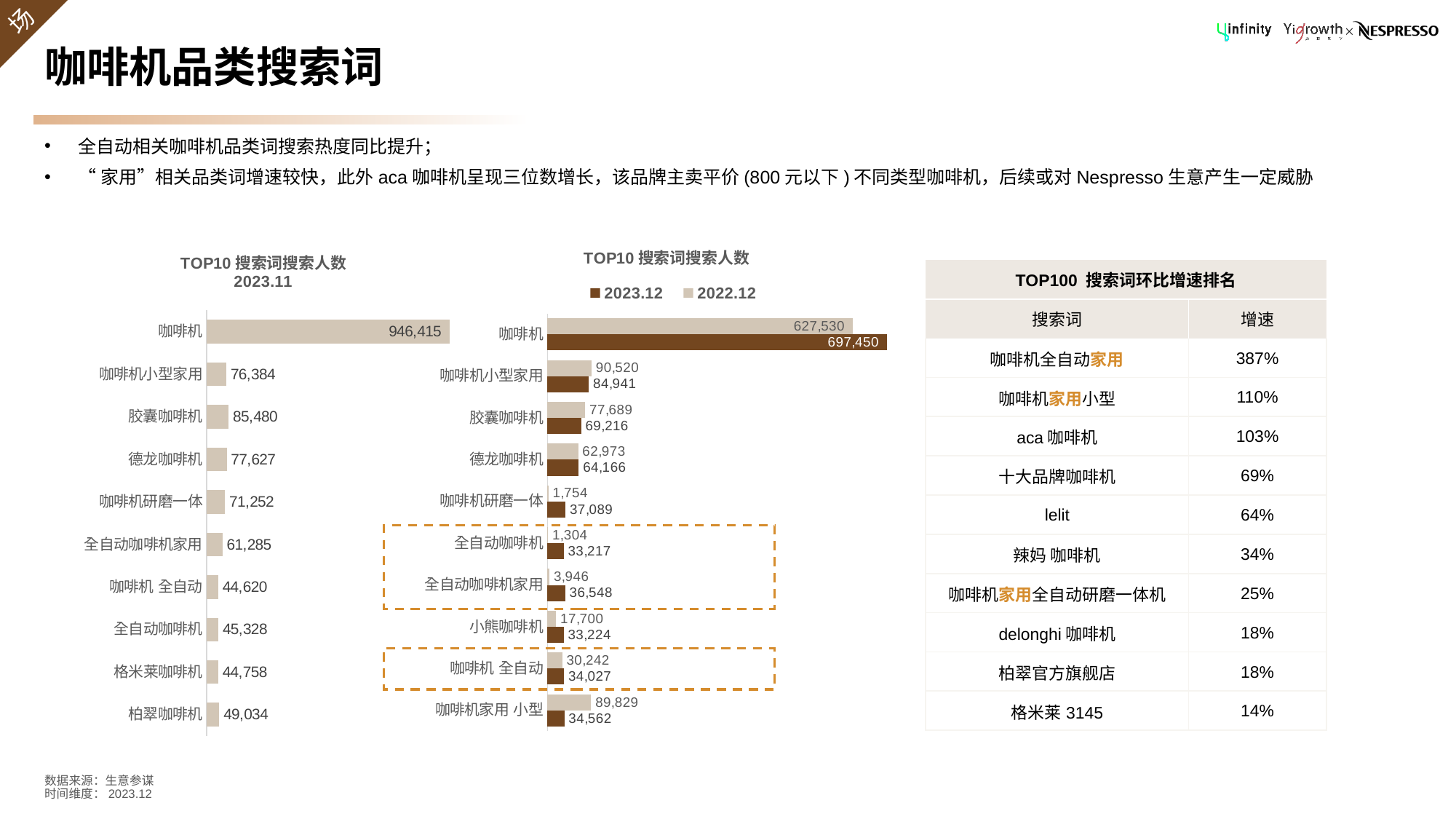

# 咖啡机品类搜索词
全自动相关咖啡机品类词搜索热度同比提升；
“家用”相关品类词增速较快，此外aca咖啡机呈现三位数增长，该品牌主卖平价(800元以下)不同类型咖啡机，后续或对Nespresso生意产生一定威胁

### Chart: TOP10搜索词搜索人数

| Category | 2022.12 | 2023.12 |
|---|---|---|
| 咖啡机 | 627530.0 | 697450.0 |
| 咖啡机小型家用 | 90520.0 | 84941.0 |
| 胶囊咖啡机 | 77689.0 | 69216.0 |
| 德龙咖啡机 | 62973.0 | 64166.0 |
| 咖啡机研磨一体 | 1754.0 | 37089.0 |
| 全自动咖啡机 | 1304.0 | 33217.0 |
| 全自动咖啡机家用 | 3946.0 | 36548.0 |
| 小熊咖啡机 | 17700.0 | 33224.0 |
| 咖啡机 全自动 | 30242.0 | 34027.0 |
| 咖啡机家用 小型 | 89829.0 | 34562.0 |

### Chart: TOP10搜索词搜索人数
2023.11

| Category | 搜索人数 |
|---|---|
| 咖啡机 | 946415.0 |
| 咖啡机小型家用 | 76384.0 |
| 胶囊咖啡机 | 85480.0 |
| 德龙咖啡机 | 77627.0 |
| 咖啡机研磨一体 | 71252.0 |
| 全自动咖啡机家用 | 61285.0 |
| 咖啡机 全自动 | 44620.0 |
| 全自动咖啡机 | 45328.0 |
| 格米莱咖啡机 | 44758.0 |
| 柏翠咖啡机 | 49034.0 |
| TOP100 搜索词环比增速排名 |  |
| --- | --- |
| 搜索词 | 增速 |
| 咖啡机全自动家用 | 387% |
| 咖啡机家用小型 | 110% |
| aca咖啡机 | 103% |
| 十大品牌咖啡机 | 69% |
| lelit | 64% |
| 辣妈 咖啡机 | 34% |
| 咖啡机家用全自动研磨一体机 | 25% |
| delonghi咖啡机 | 18% |
| 柏翠官方旗舰店 | 18% |
| 格米莱3145 | 14% |

数据来源：生意参谋
时间维度：2023.12